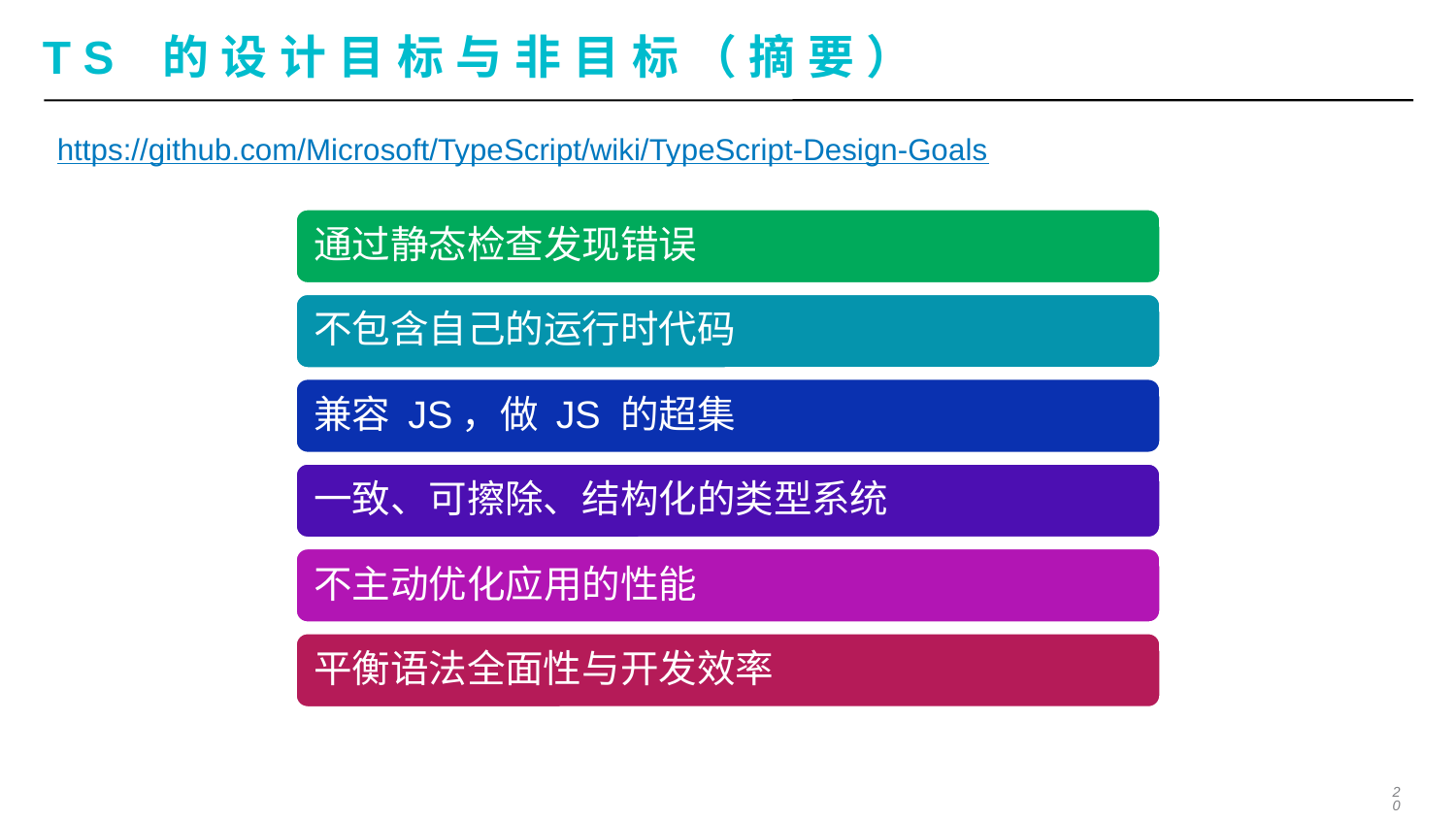

# TS 的设计目标与非目标（摘要）
https://github.com/Microsoft/TypeScript/wiki/TypeScript-Design-Goals
通过静态检查发现错误
不包含自己的运行时代码
兼容 JS，做 JS 的超集
一致、可擦除、结构化的类型系统
不主动优化应用的性能
平衡语法全面性与开发效率
20